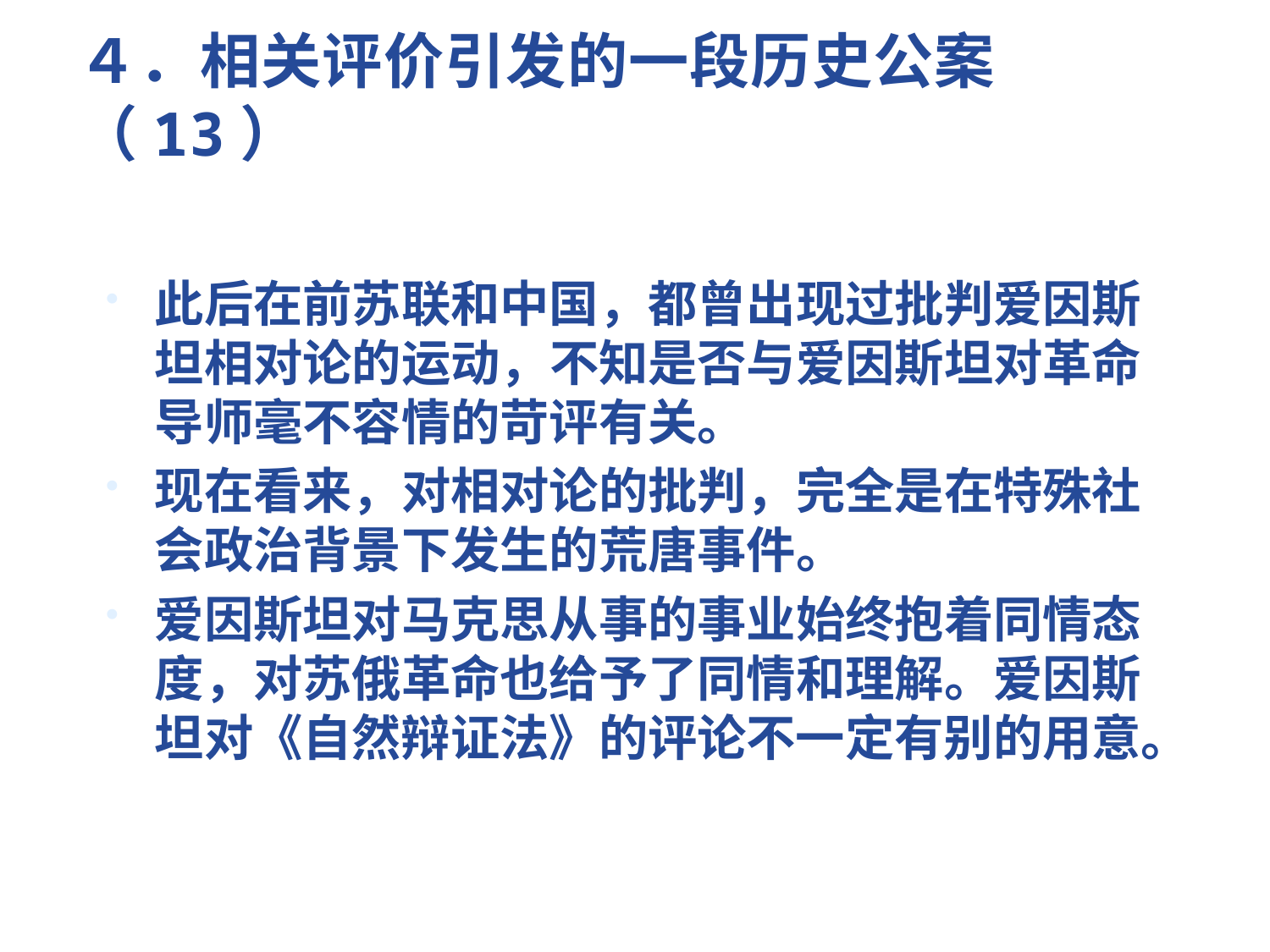

# ４．相关评价引发的一段历史公案（13）
此后在前苏联和中国，都曾出现过批判爱因斯坦相对论的运动，不知是否与爱因斯坦对革命导师毫不容情的苛评有关。
现在看来，对相对论的批判，完全是在特殊社会政治背景下发生的荒唐事件。
爱因斯坦对马克思从事的事业始终抱着同情态度，对苏俄革命也给予了同情和理解。爱因斯坦对《自然辩证法》的评论不一定有别的用意。